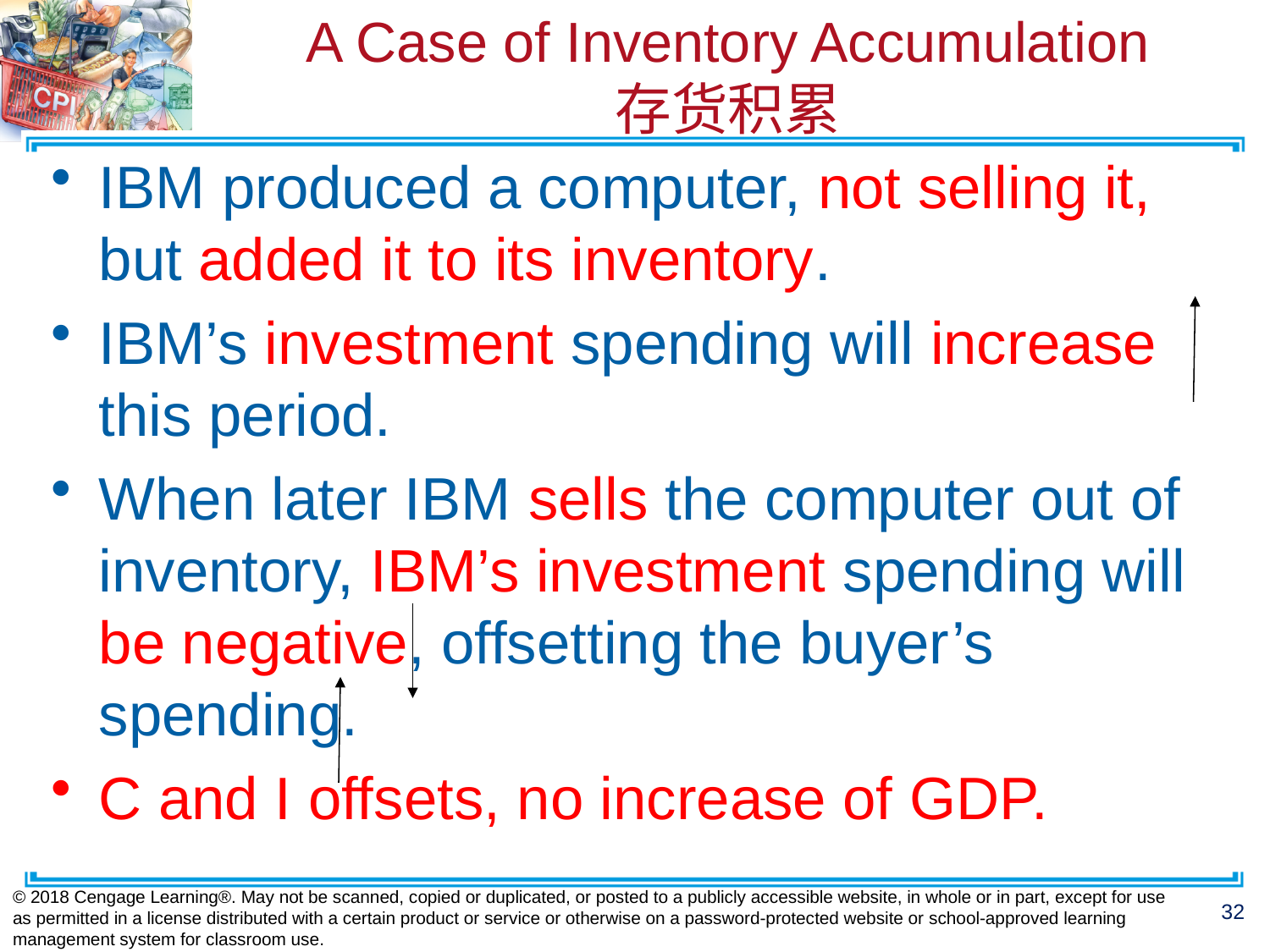

# A Case of Inventory Accumulation 存货积累
IBM produced a computer, not selling it, but added it to its inventory.
IBM’s investment spending will increase this period.
When later IBM sells the computer out of inventory, IBM’s investment spending will be negative, offsetting the buyer’s spending.
C and I offsets, no increase of GDP.
© 2018 Cengage Learning®. May not be scanned, copied or duplicated, or posted to a publicly accessible website, in whole or in part, except for use as permitted in a license distributed with a certain product or service or otherwise on a password-protected website or school-approved learning management system for classroom use.
32